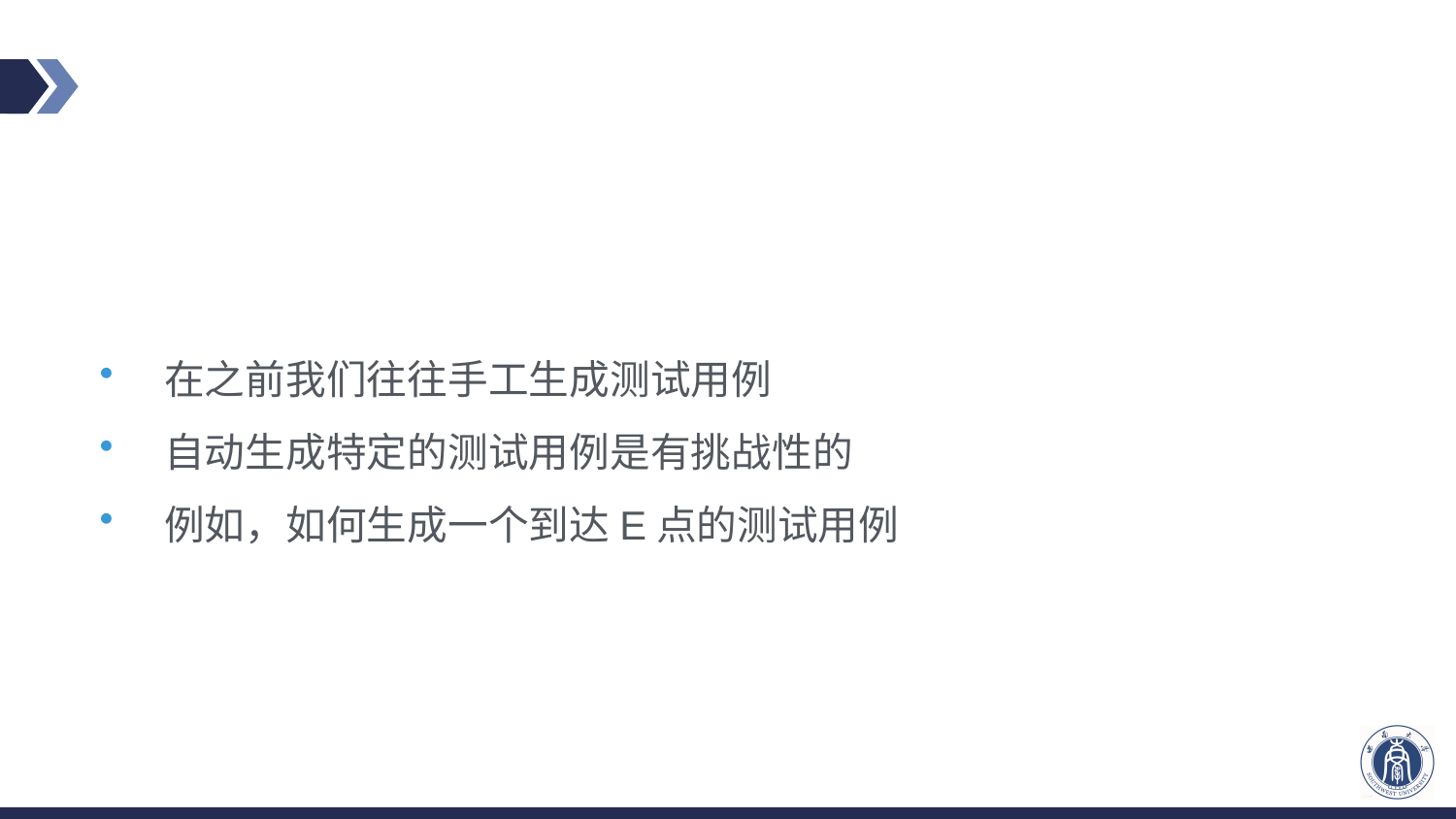

#
在之前我们往往手工生成测试用例
自动生成特定的测试用例是有挑战性的
例如，如何生成一个到达E点的测试用例